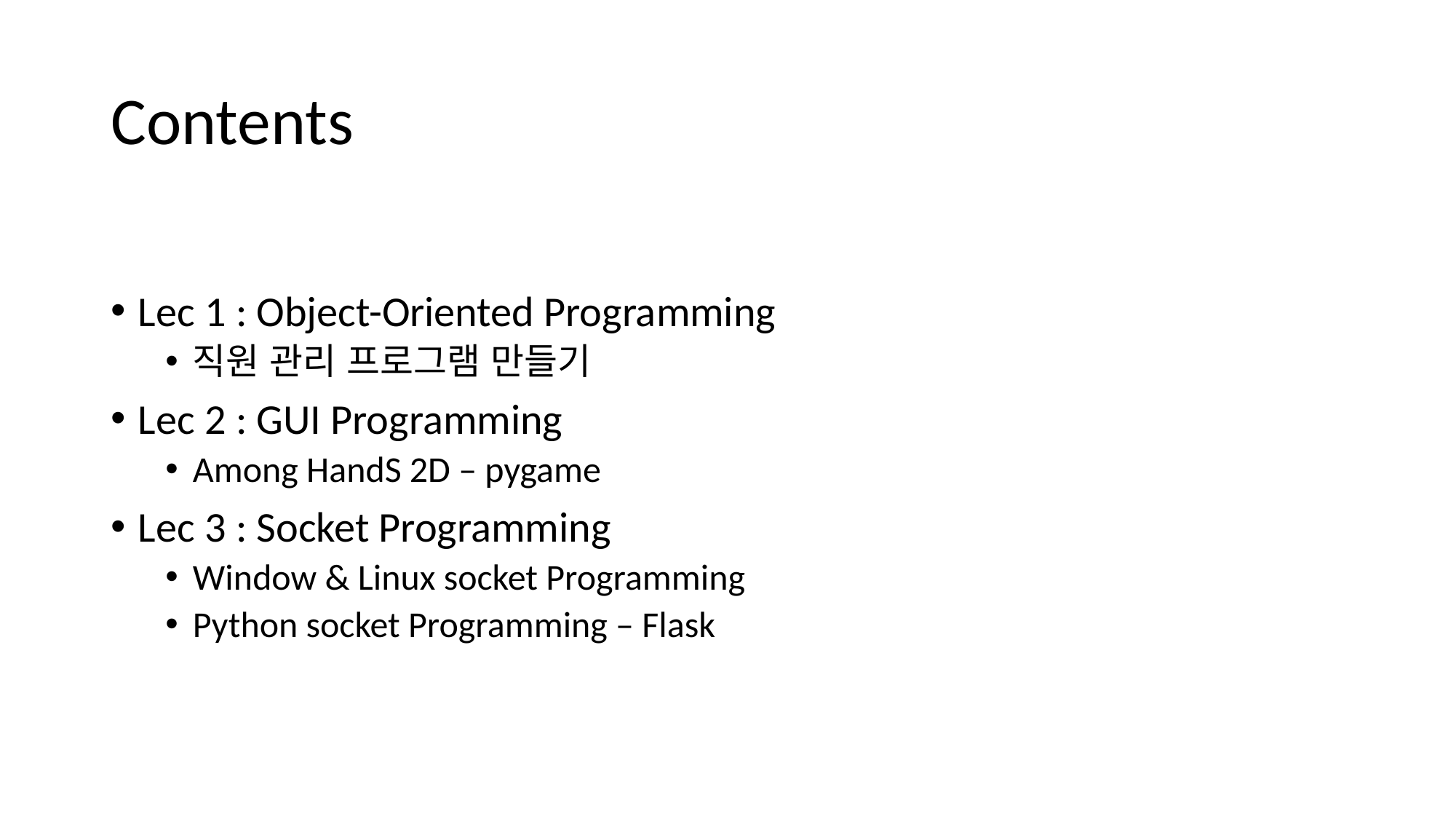

# Contents

Lec 1 : Object-Oriented Programming
직원 관리 프로그램 만들기
Lec 2 : GUI Programming
Among HandS 2D – pygame
Lec 3 : Socket Programming
Window & Linux socket Programming
Python socket Programming – Flask